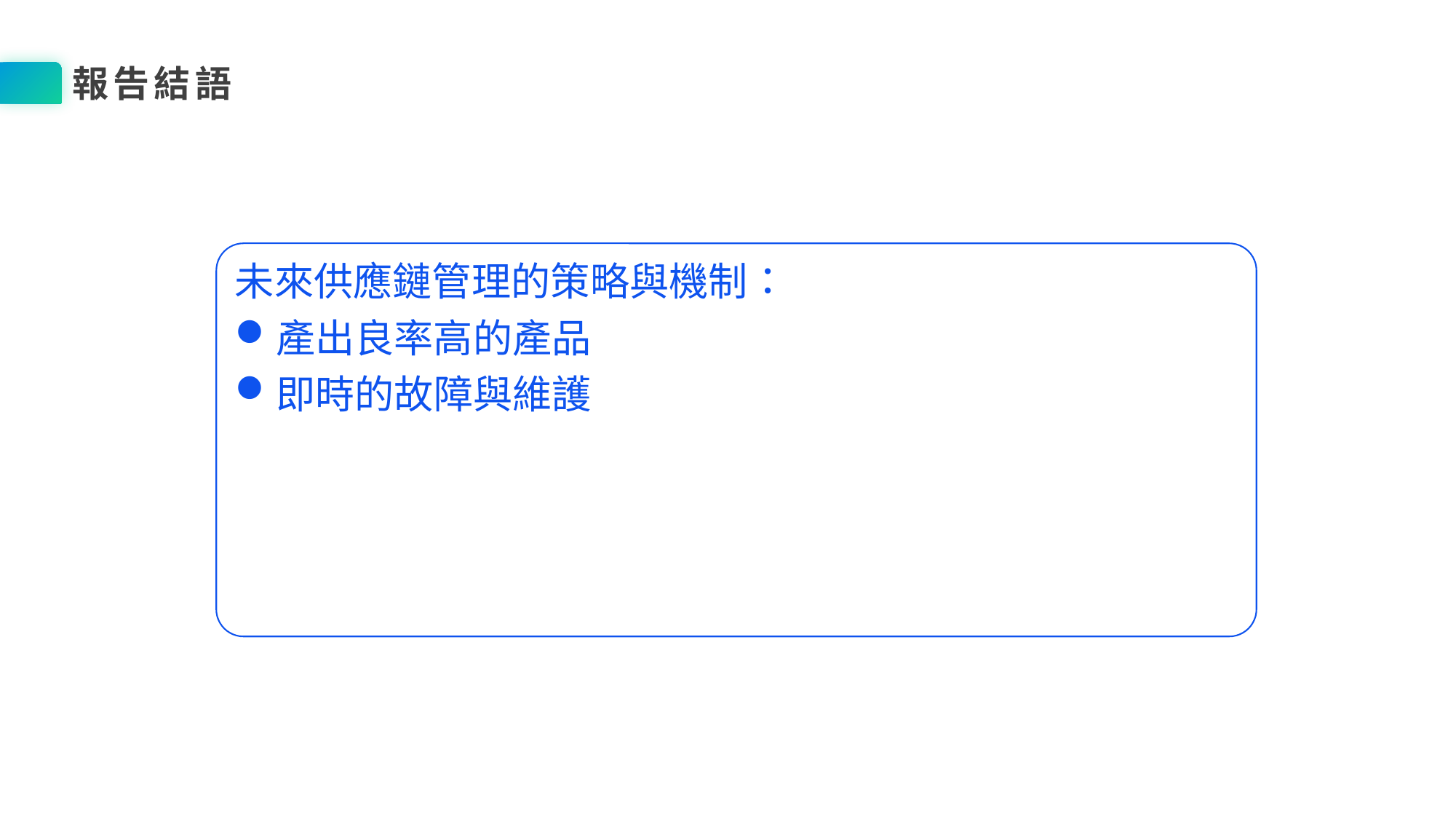

報告結語
未來供應鏈管理的策略與機制：
產出良率高的產品
即時的故障與維護